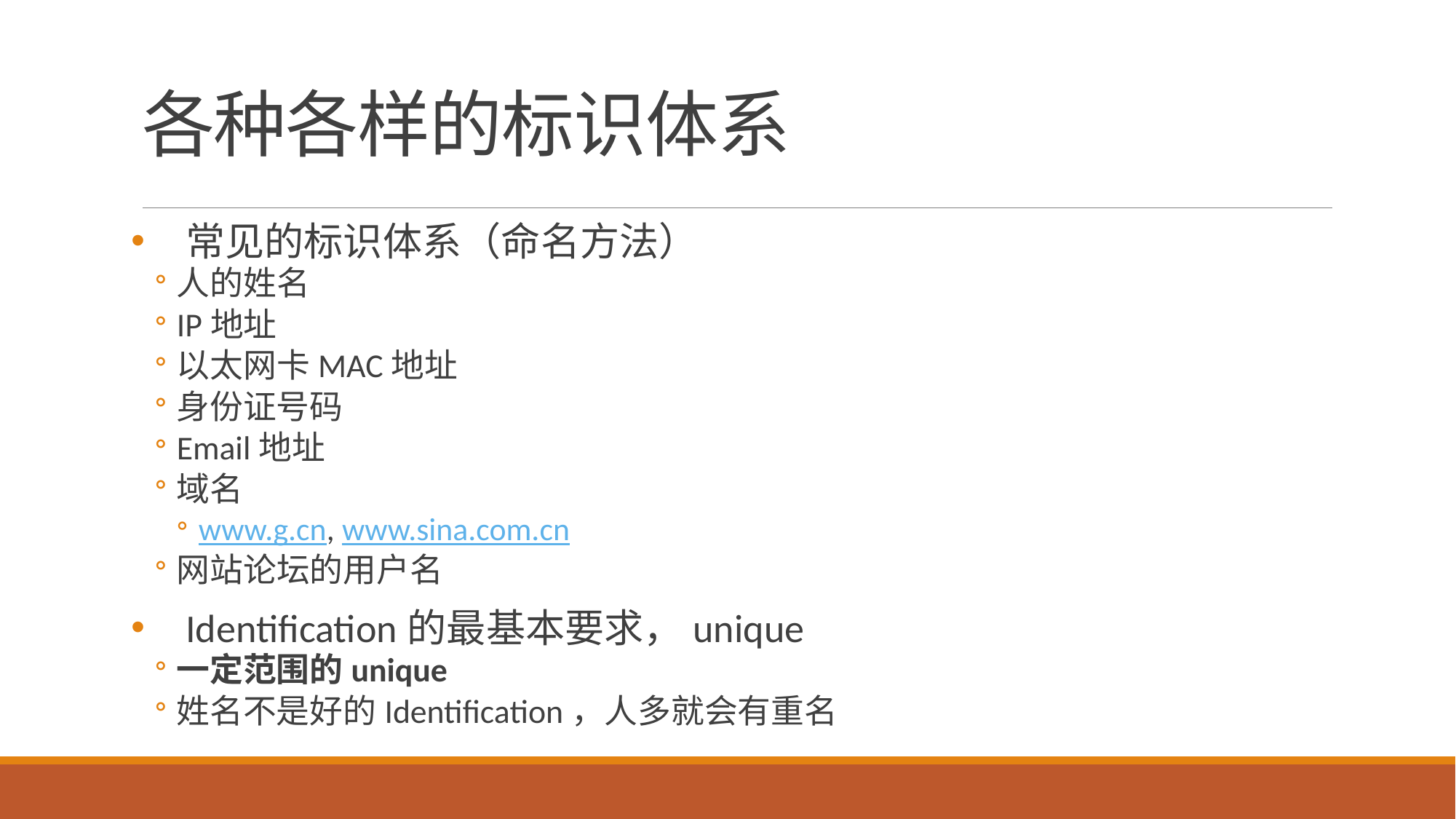

# 各种各样的标识体系
常见的标识体系（命名方法）
人的姓名
IP地址
以太网卡MAC地址
身份证号码
Email地址
域名
www.g.cn, www.sina.com.cn
网站论坛的用户名
Identification的最基本要求，unique
一定范围的unique
姓名不是好的Identification，人多就会有重名